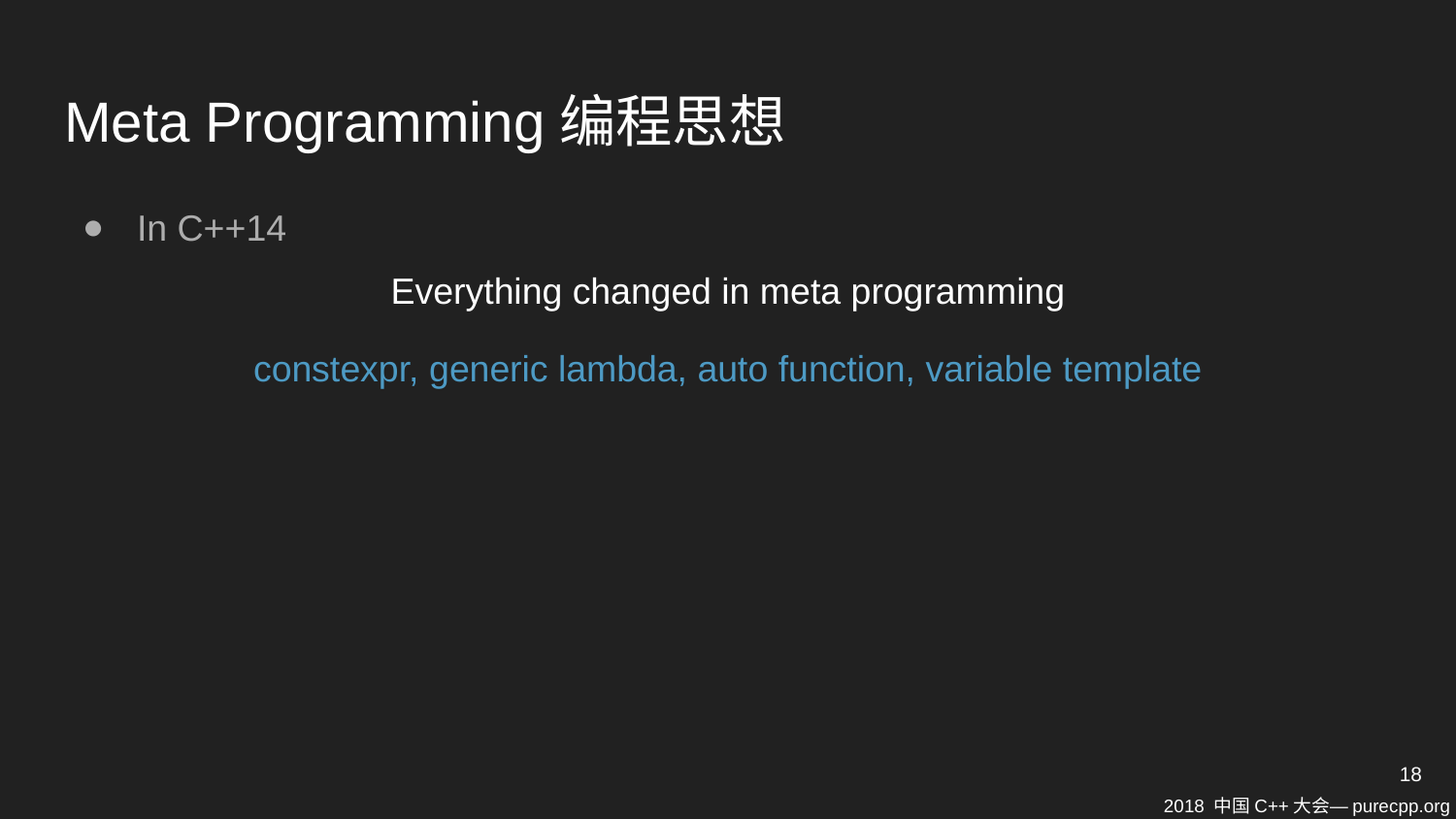

# Meta Programming编程思想
In C++14
Everything changed in meta programming
constexpr, generic lambda, auto function, variable template
18